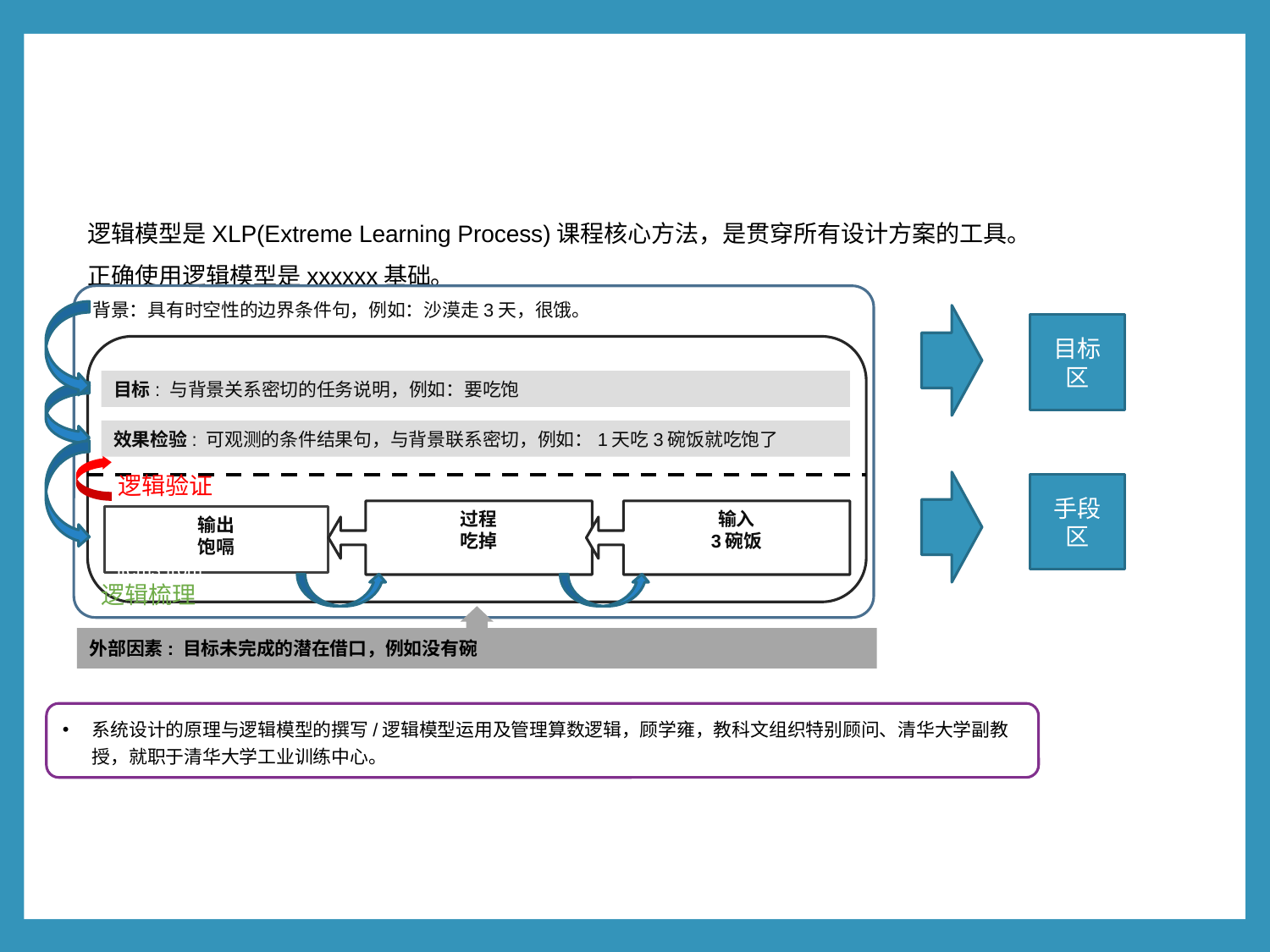

逻辑模型是XLP(Extreme Learning Process)课程核心方法，是贯穿所有设计方案的工具。
正确使用逻辑模型是xxxxxx基础。
背景：具有时空性的边界条件句，例如：沙漠走3天，很饿。

目标: 与背景关系密切的任务说明，例如：要吃饱
效果检验: 可观测的条件结果句，与背景联系密切，例如：1天吃3碗饭就吃饱了

过程
吃掉
输入
3碗饭
输出
饱嗝
items from
外部因素: 目标未完成的潜在借口，例如没有碗

目标区

逻辑验证

手段区

逻辑梳理
系统设计的原理与逻辑模型的撰写/逻辑模型运用及管理算数逻辑，顾学雍，教科文组织特别顾问、清华大学副教授，就职于清华大学工业训练中心。